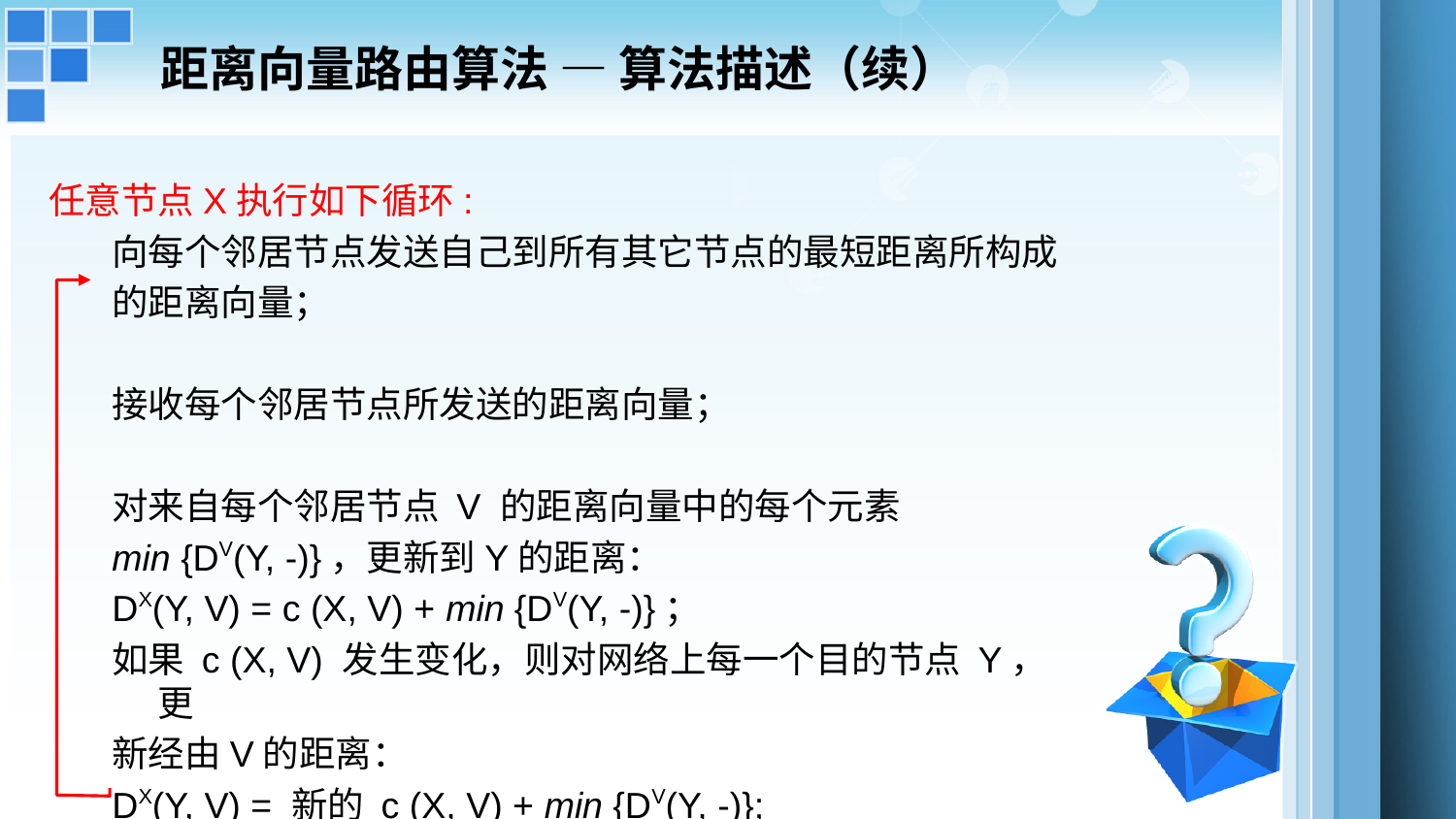

距离向量路由算法 — 算法描述（续）
任意节点X执行如下循环:
向每个邻居节点发送自己到所有其它节点的最短距离所构成
的距离向量；

接收每个邻居节点所发送的距离向量；

对来自每个邻居节点 V 的距离向量中的每个元素
min {DV(Y, -)}，更新到Y的距离：
DX(Y, V) = c (X, V) + min {DV(Y, -)}；
如果 c (X, V) 发生变化，则对网络上每一个目的节点 Y，更
新经由V的距离：
DX(Y, V) = 新的 c (X, V) + min {DV(Y, -)};